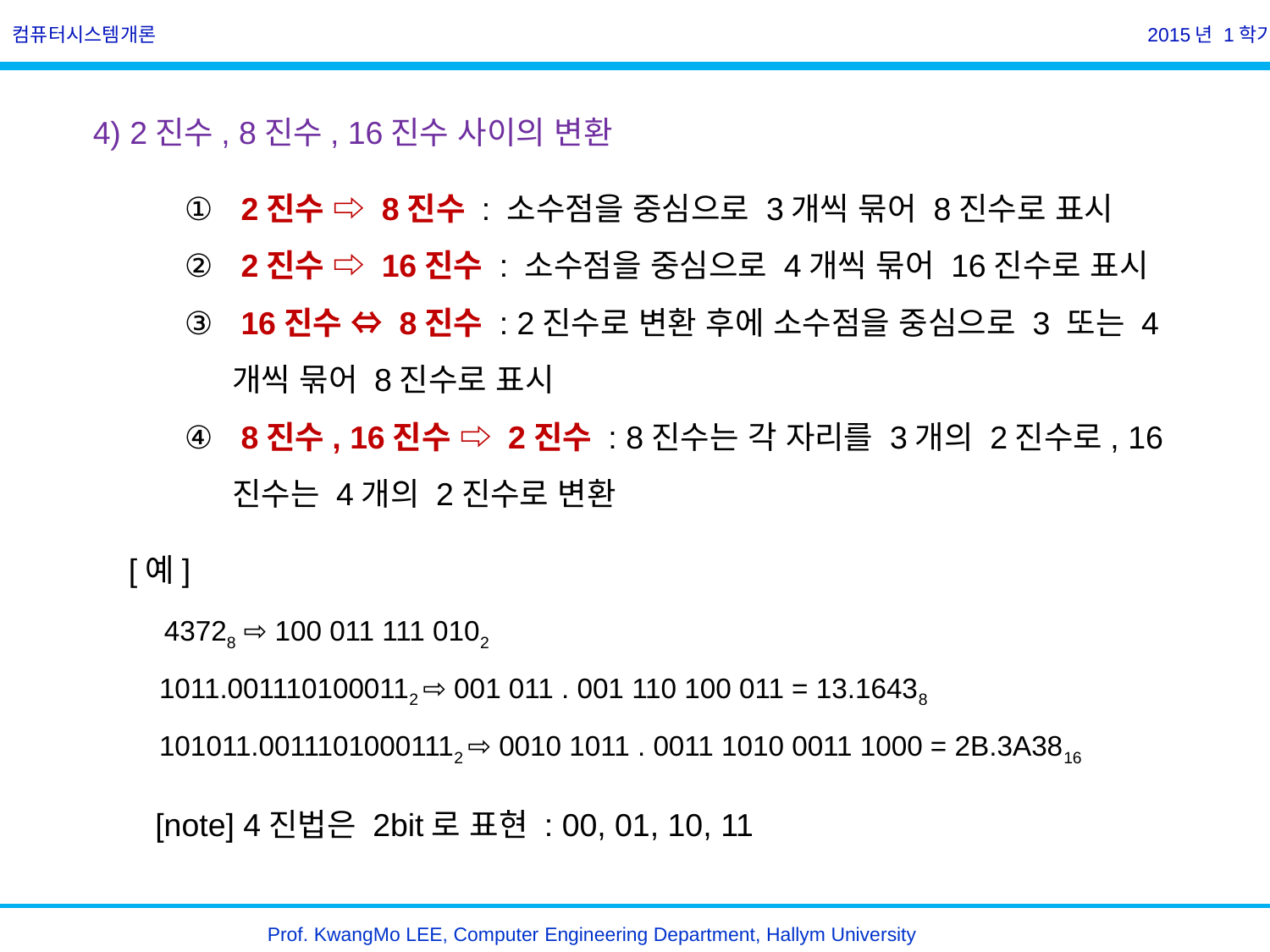

컴퓨터시스템개론
2015년 1학기
    4) 2진수, 8진수, 16진수 사이의 변환

 2진수 ⇨ 8진수 : 소수점을 중심으로 3개씩 묶어 8진수로 표시
 2진수 ⇨ 16진수 : 소수점을 중심으로 4개씩 묶어 16진수로 표시
 16진수 ⇔ 8진수 : 2진수로 변환 후에 소수점을 중심으로 3 또는 4개씩 묶어 8진수로 표시
 8진수, 16진수 ⇨ 2진수 : 8진수는 각 자리를 3개의 2진수로, 16진수는 4개의 2진수로 변환

        [예]
            43728 ⇨ 100 011 111 0102
             1011.0011101000112 ⇨ 001 011 . 001 110 100 011 = 13.16438
             101011.00111010001112 ⇨ 0010 1011 . 0011 1010 0011 1000 = 2B.3A3816
           [note] 4진법은 2bit로 표현 : 00, 01, 10, 11
Prof. KwangMo LEE, Computer Engineering Department, Hallym University